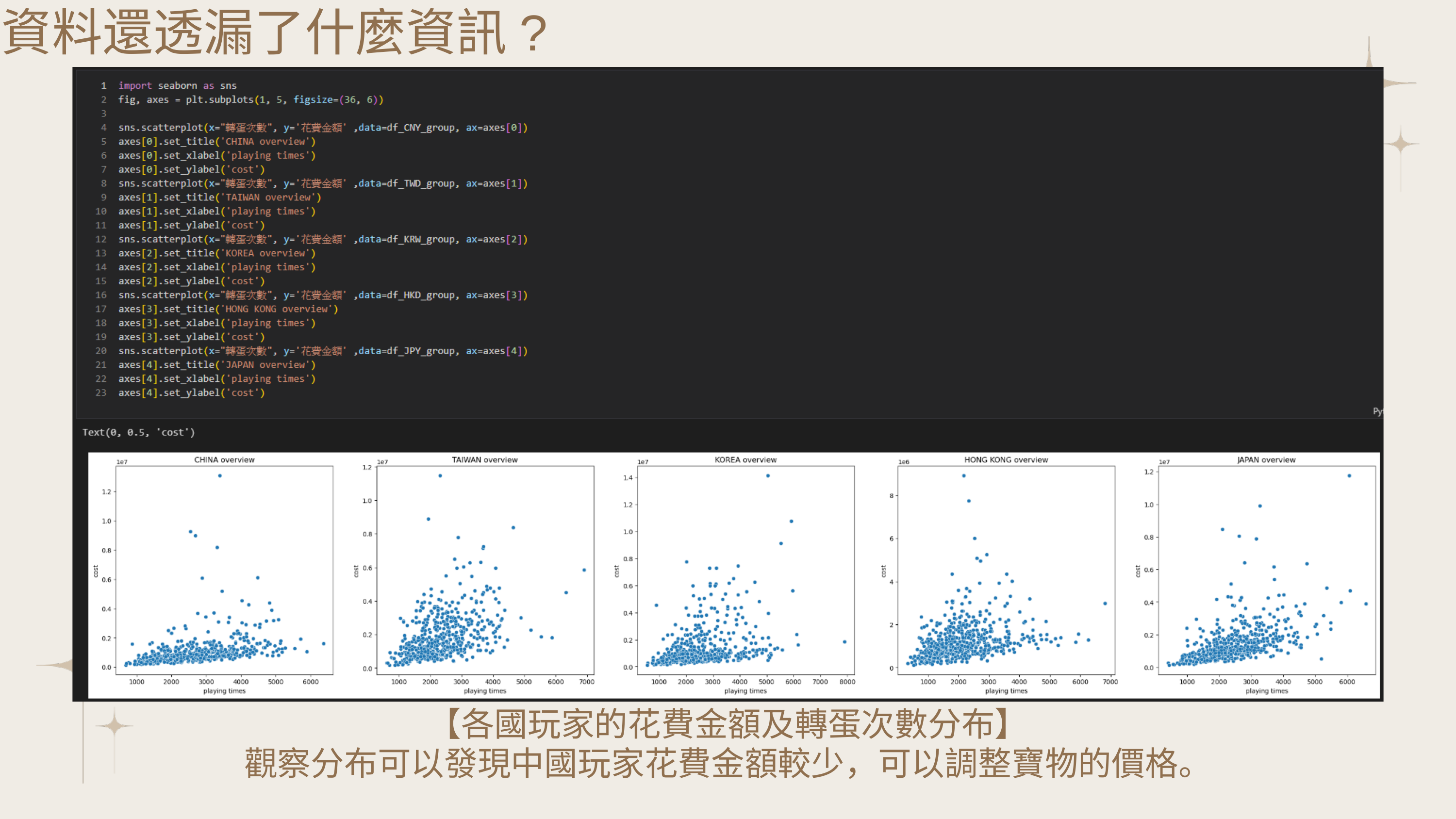

資料還透漏了什麼資訊?

【各國玩家的花費金額及轉蛋次數分布】
觀察分布可以發現中國玩家花費金額較少，可以調整寶物的價格。